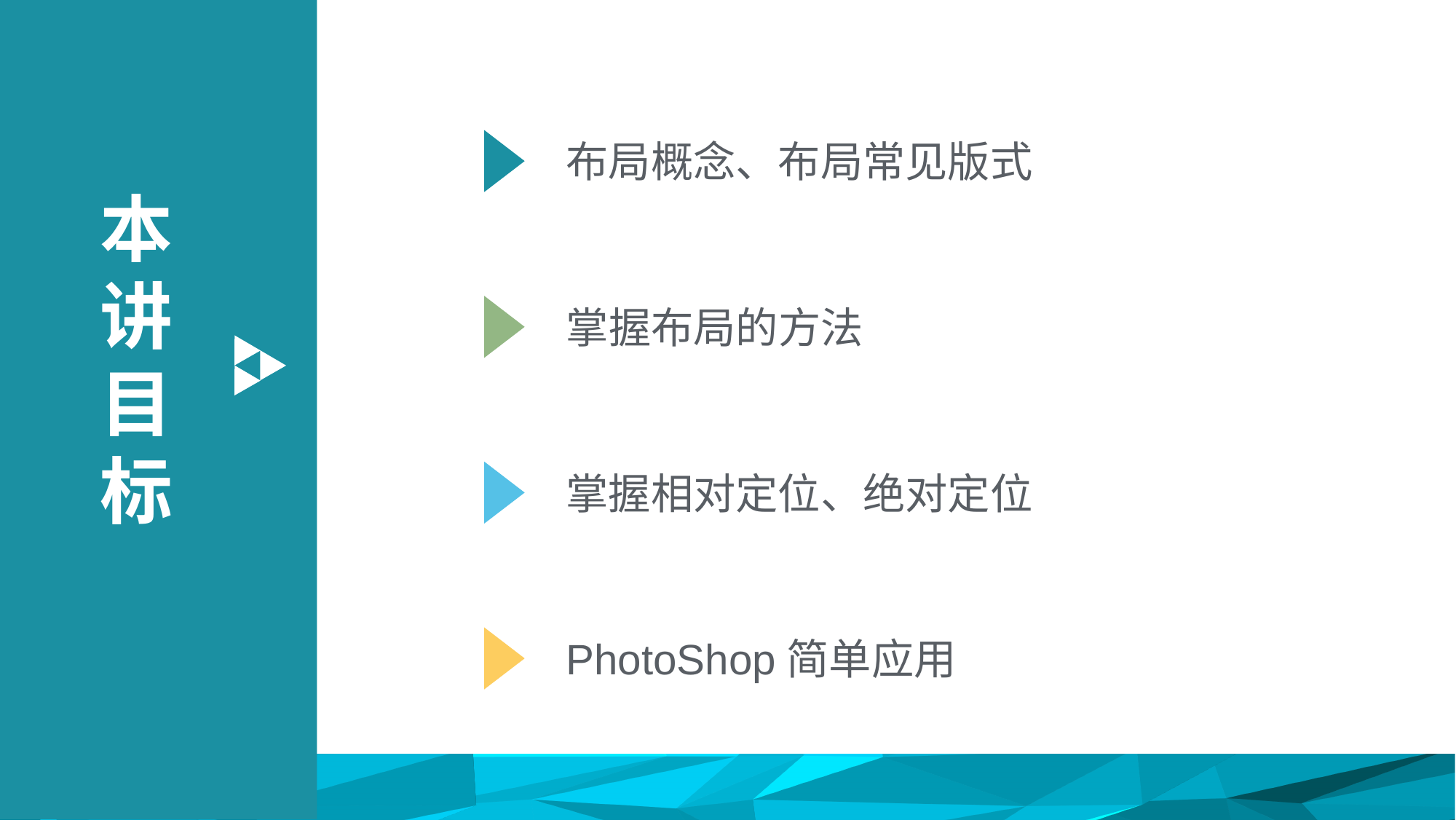

本讲目标
布局概念、布局常见版式

掌握布局的方法

掌握相对定位、绝对定位

PhotoShop简单应用